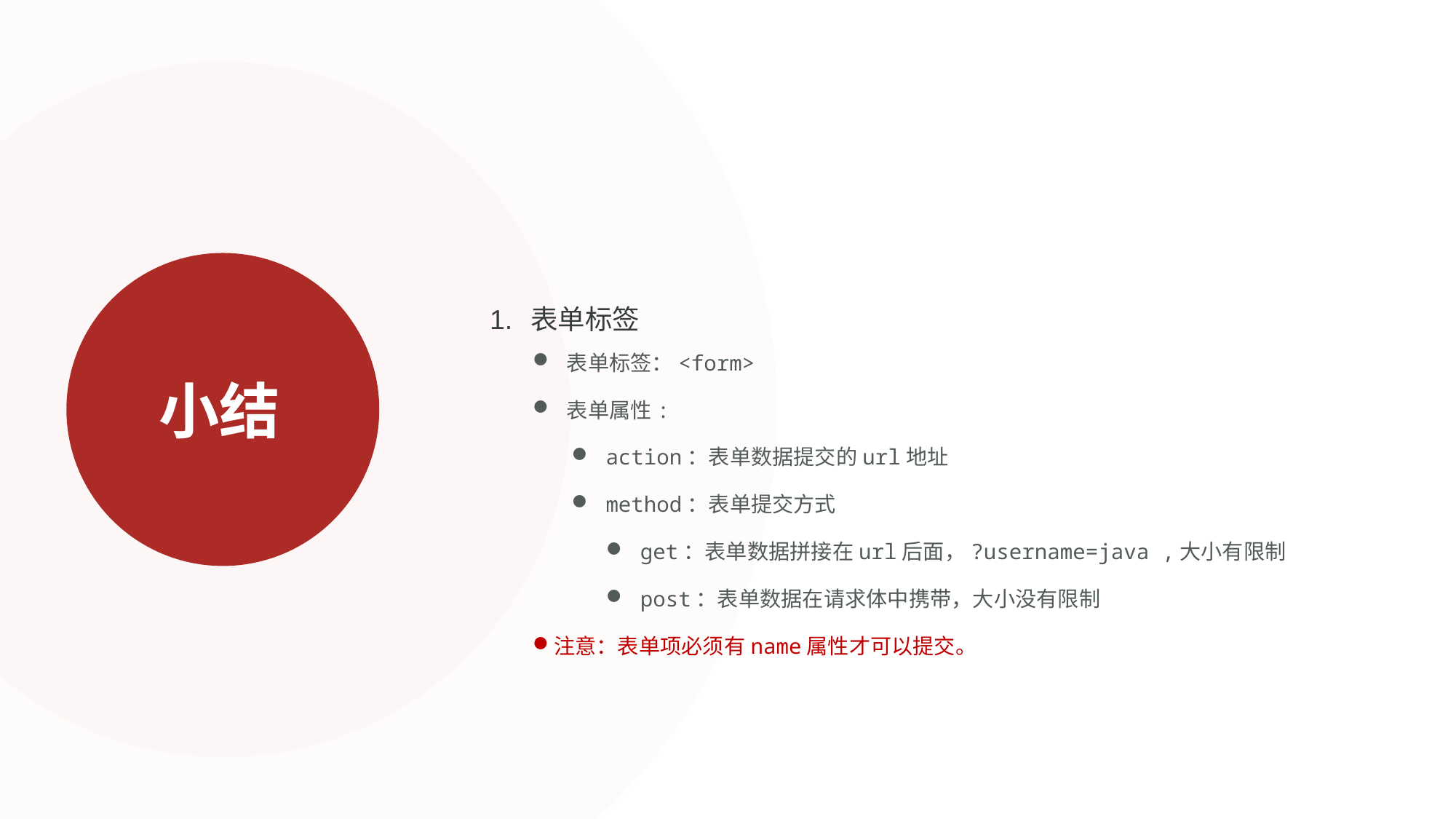

表单标签
表单标签：<form>
表单属性:
action：表单数据提交的url地址
method：表单提交方式
get：表单数据拼接在url后面，?username=java ,大小有限制
post：表单数据在请求体中携带，大小没有限制
注意：表单项必须有name属性才可以提交。